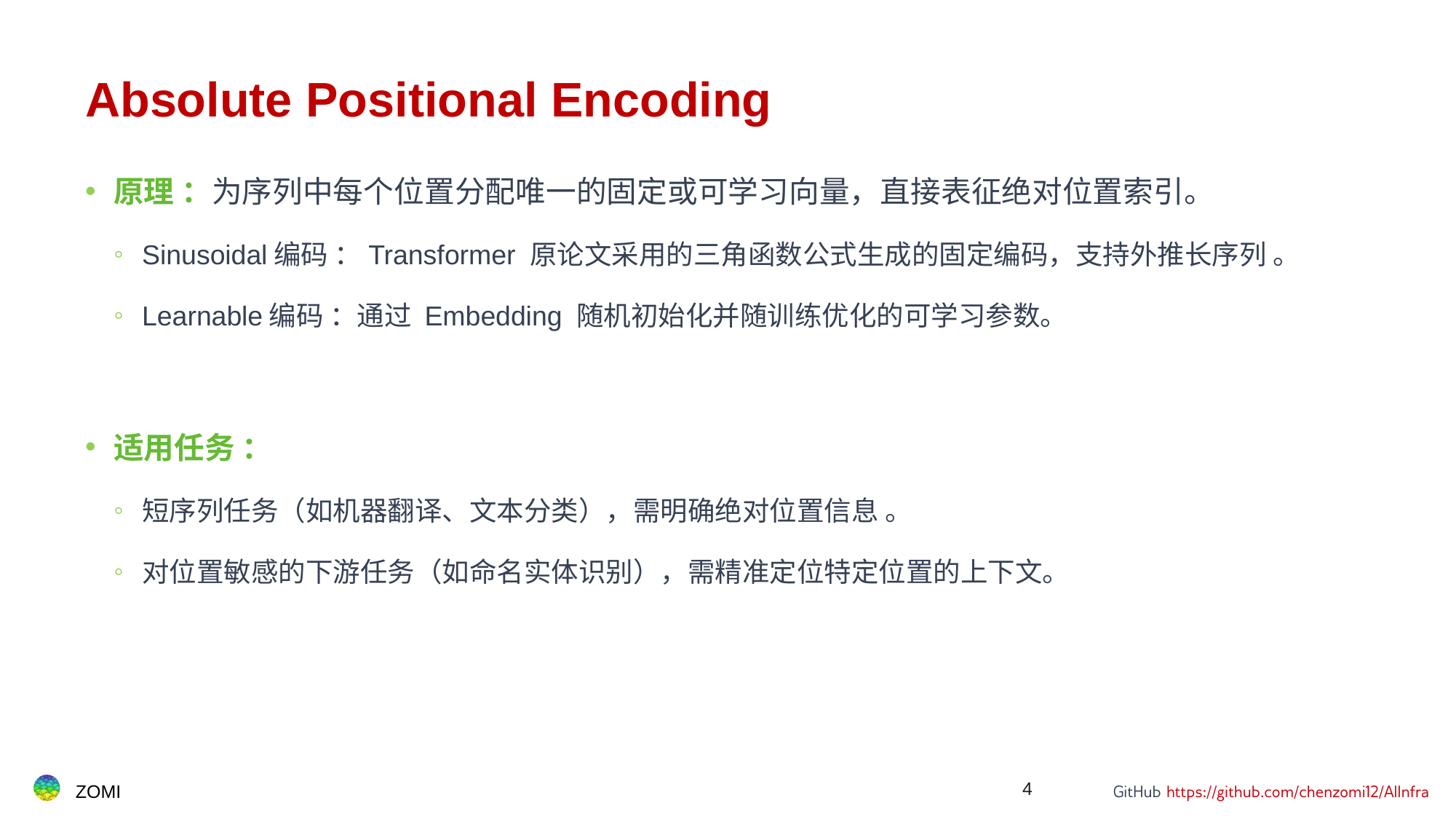

# Absolute Positional Encoding
原理 ：为序列中每个位置分配唯一的固定或可学习向量，直接表征绝对位置索引。
Sinusoidal编码 ：Transformer 原论文采用的三角函数公式生成的固定编码，支持外推长序列 。
Learnable编码 ：通过 Embedding 随机初始化并随训练优化的可学习参数。

适用任务 ：
短序列任务（如机器翻译、文本分类），需明确绝对位置信息 。
对位置敏感的下游任务（如命名实体识别），需精准定位特定位置的上下文。